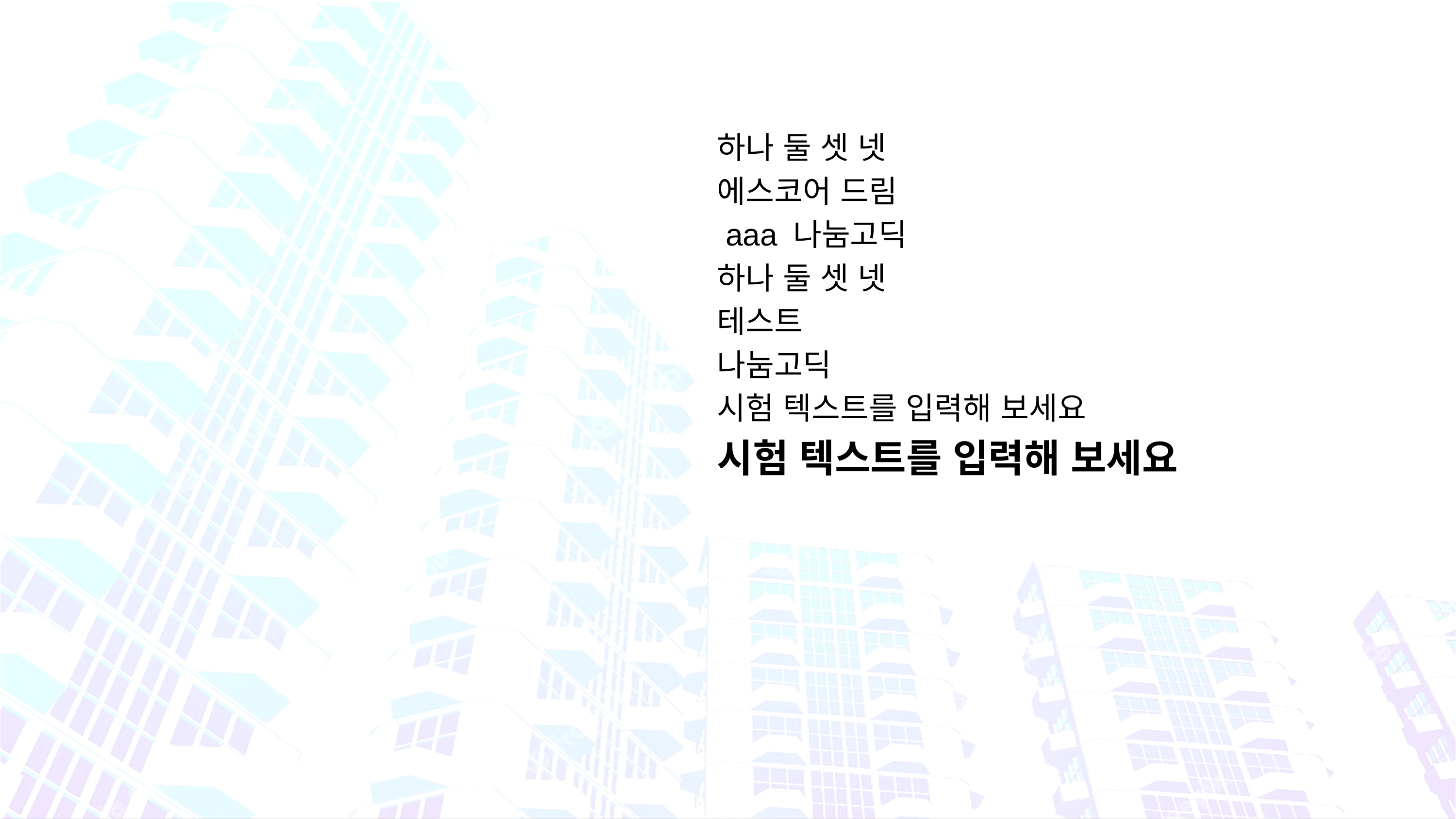

#
하나 둘 셋 넷
에스코어 드림
 aaa 나눔고딕
하나 둘 셋 넷
테스트
나눔고딕
시험 텍스트를 입력해 보세요
시험 텍스트를 입력해 보세요